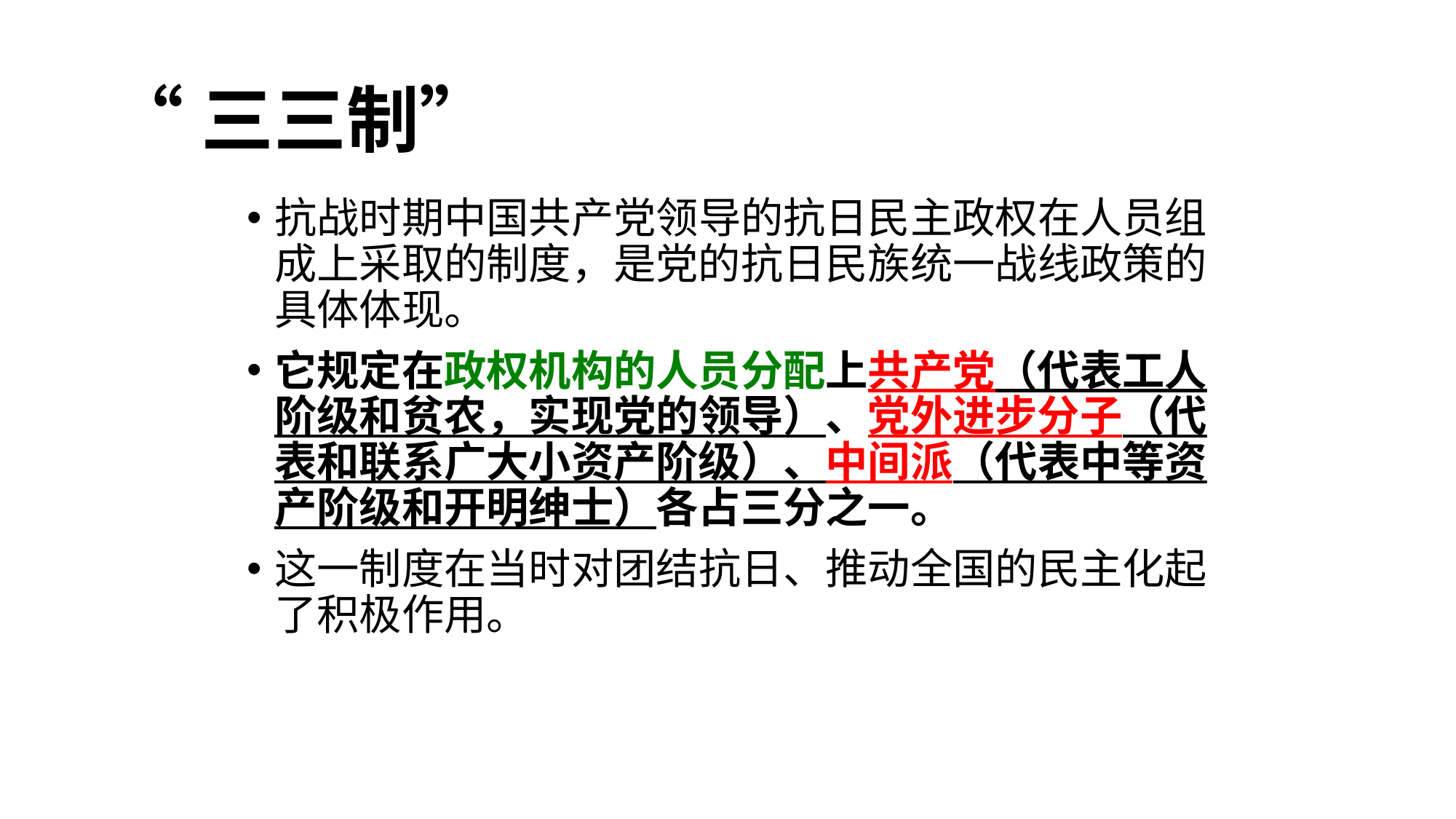

“三三制”
抗战时期中国共产党领导的抗日民主政权在人员组成上采取的制度，是党的抗日民族统一战线政策的具体体现。
它规定在政权机构的人员分配上共产党（代表工人阶级和贫农，实现党的领导）、党外进步分子（代表和联系广大小资产阶级）、中间派（代表中等资产阶级和开明绅士）各占三分之一。
这一制度在当时对团结抗日、推动全国的民主化起了积极作用。